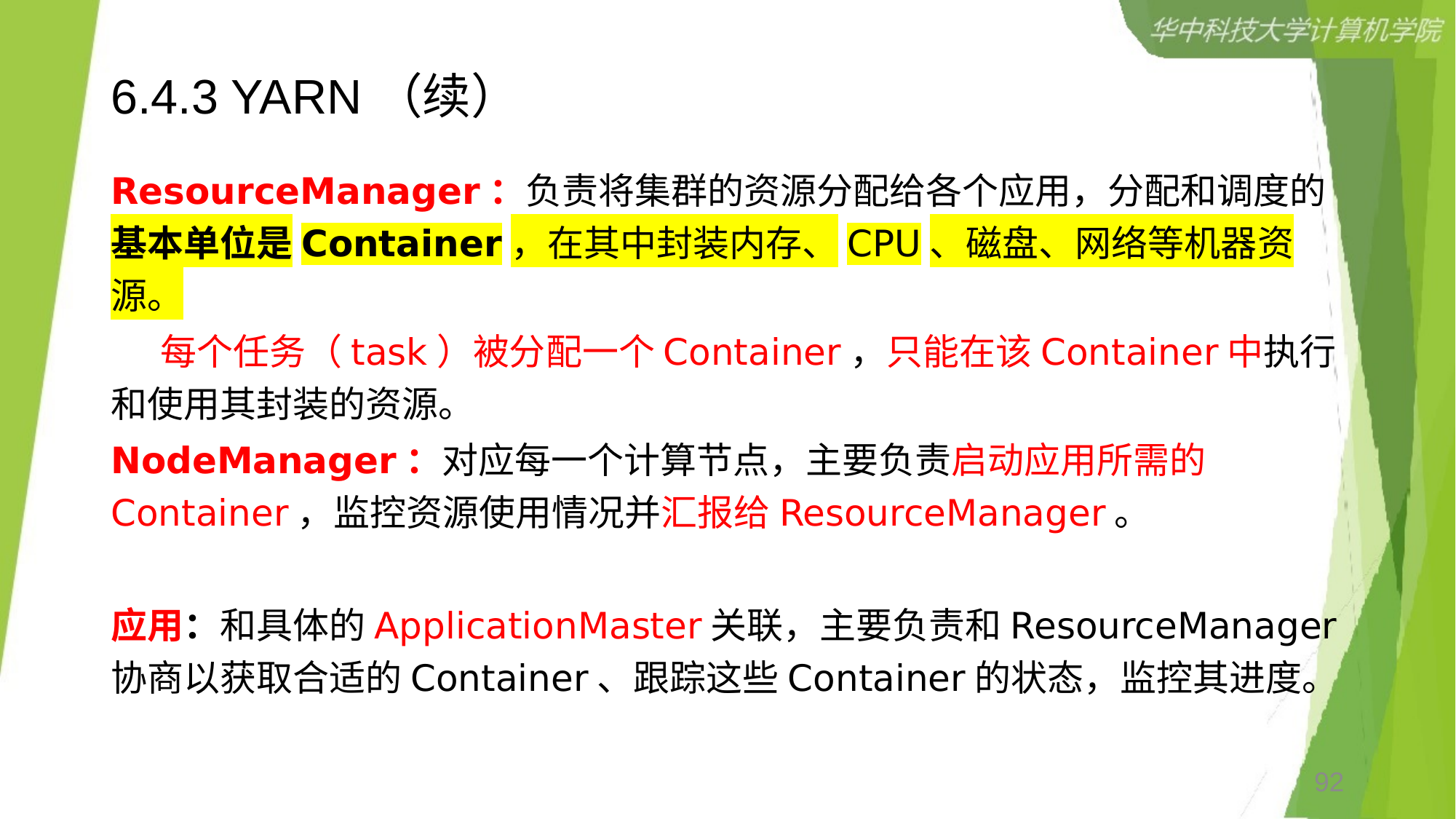

# 6.4.3 YARN（续）
ResourceManager：负责将集群的资源分配给各个应用，分配和调度的基本单位是Container，在其中封装内存、CPU、磁盘、网络等机器资源。
     每个任务（task）被分配一个Container，只能在该Container中执行和使用其封装的资源。
NodeManager：对应每一个计算节点，主要负责启动应用所需的Container，监控资源使用情况并汇报给ResourceManager。

应用：和具体的ApplicationMaster关联，主要负责和ResourceManager协商以获取合适的Container、跟踪这些Container的状态，监控其进度。
92